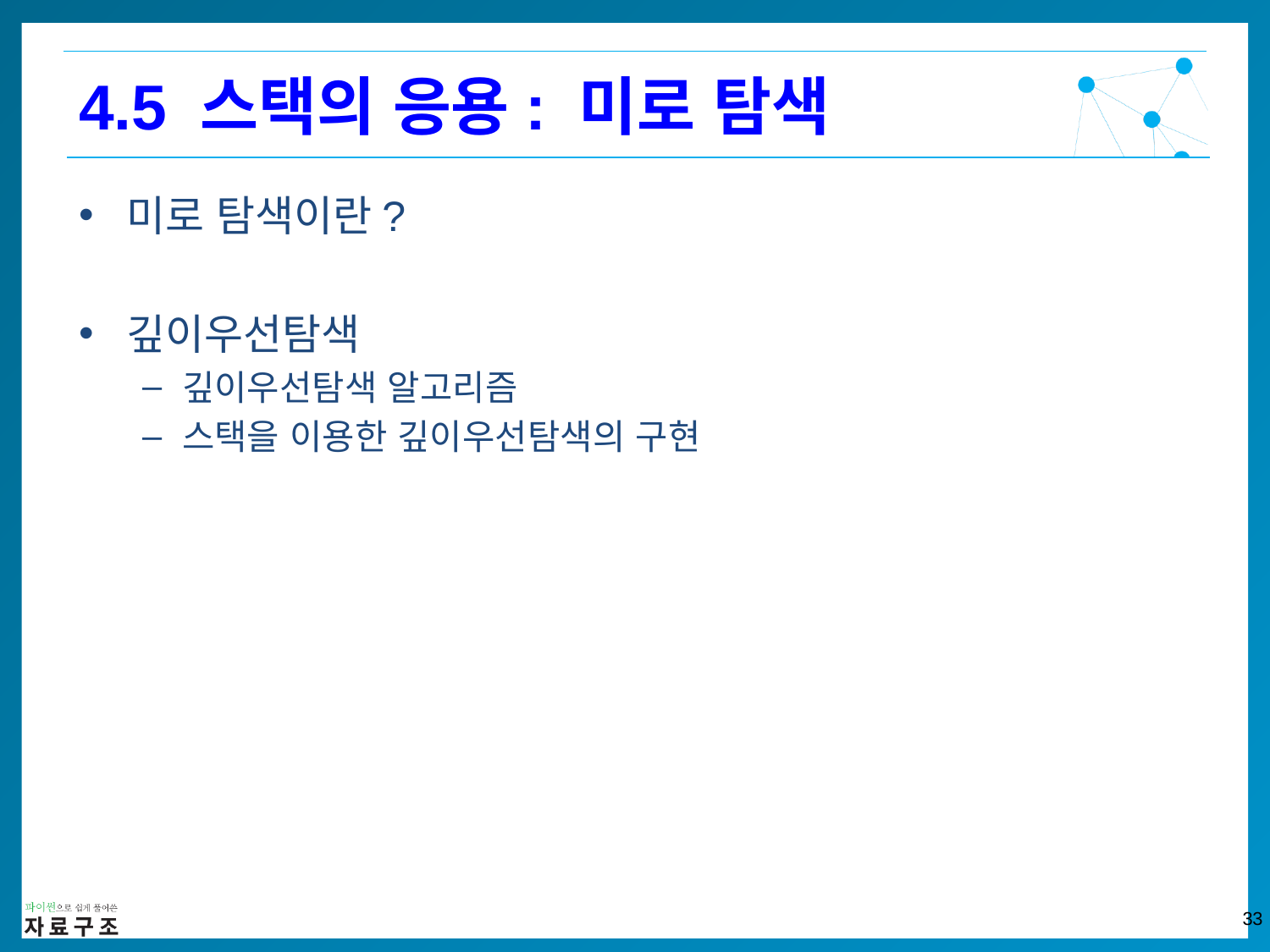

4.5 스택의 응용: 미로 탐색
미로 탐색이란?

깊이우선탐색
깊이우선탐색 알고리즘
스택을 이용한 깊이우선탐색의 구현